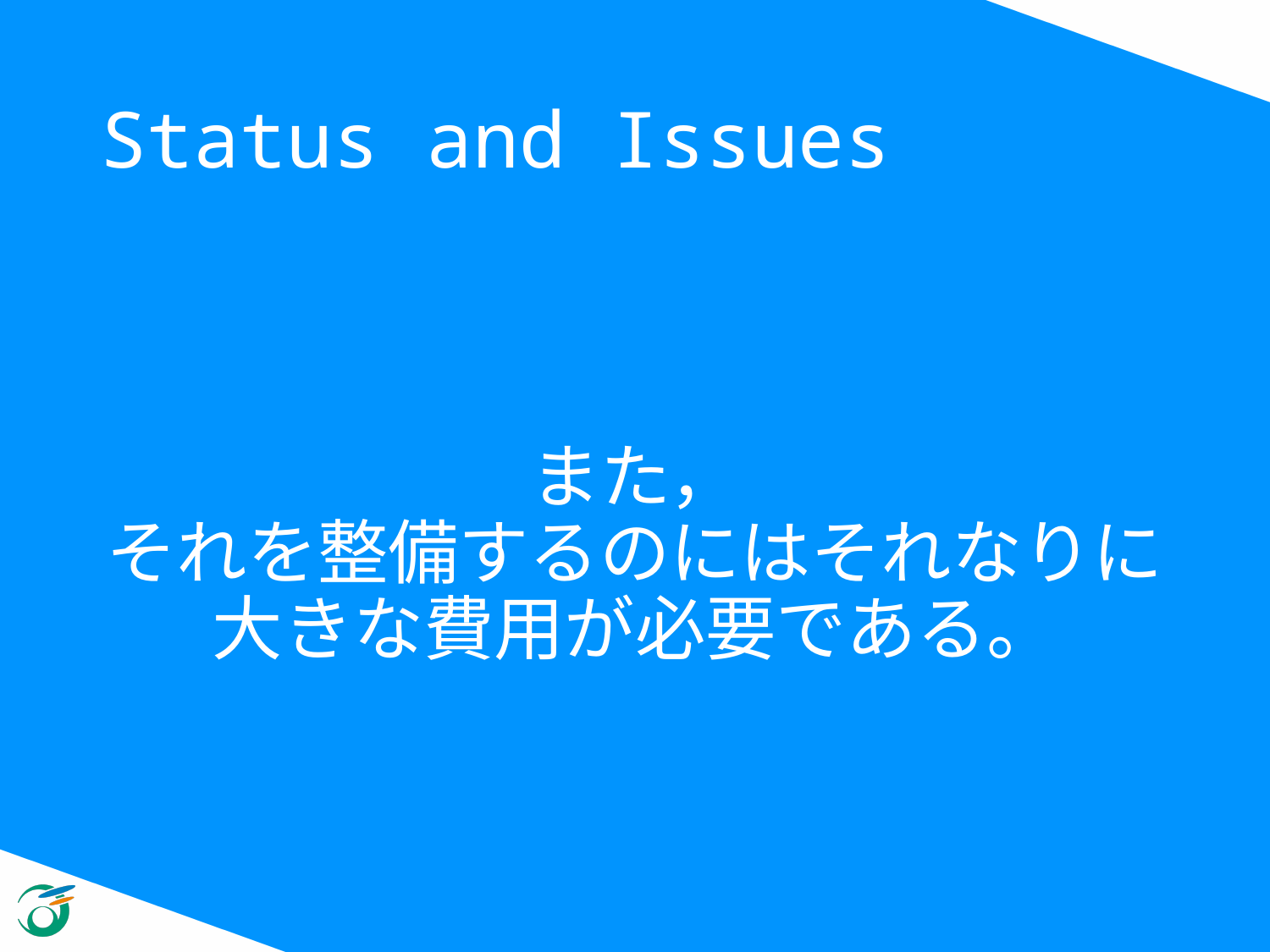

# Status and Issues
また，
それを整備するのにはそれなりに
大きな費用が必要である。